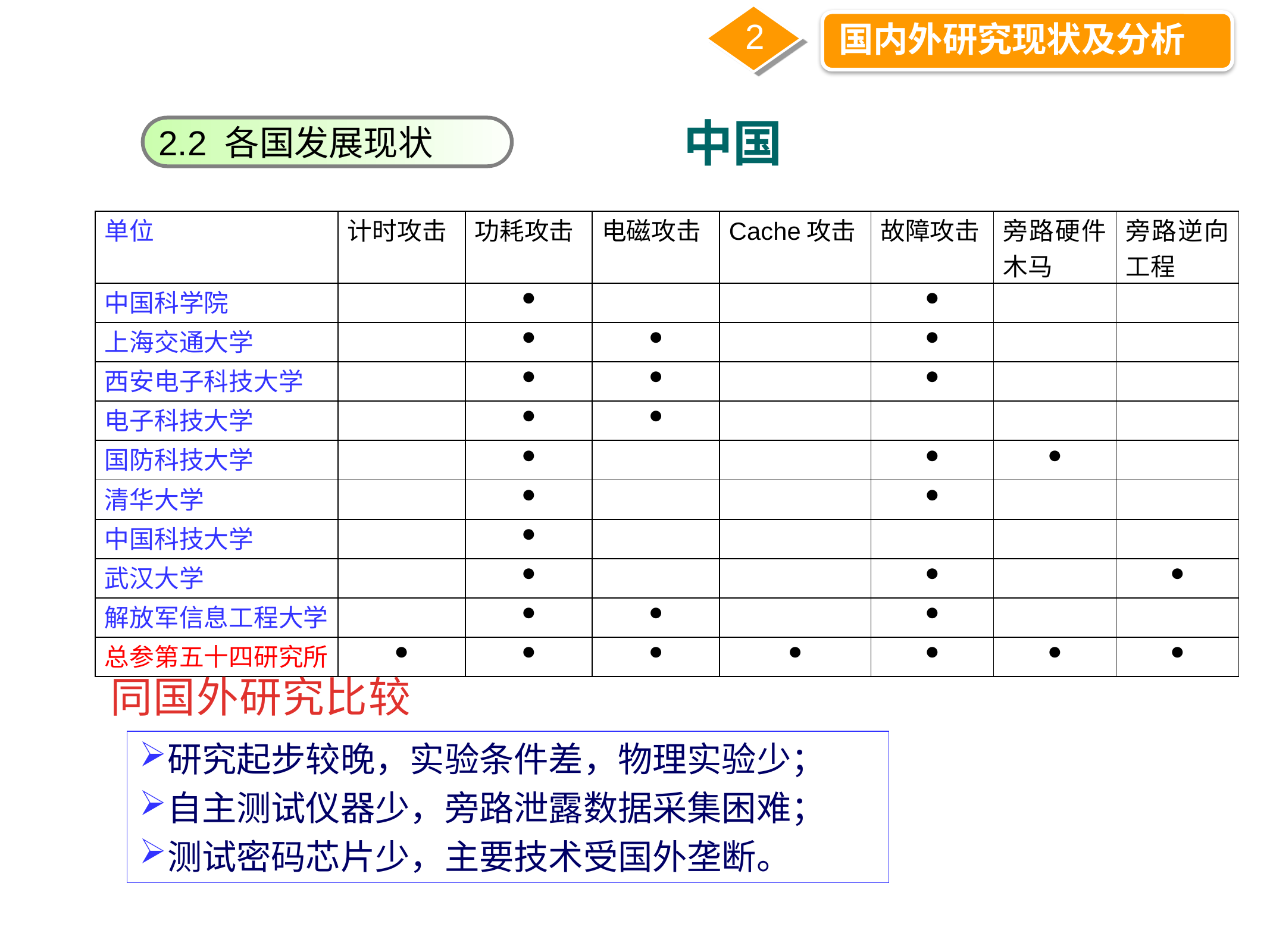

2

国内外研究现状及分析
中国
2.2 各国发展现状
| 单位 | 计时攻击 | 功耗攻击 | 电磁攻击 | Cache攻击 | 故障攻击 | 旁路硬件木马 | 旁路逆向工程 |
| --- | --- | --- | --- | --- | --- | --- | --- |
| 中国科学院 |  | ● |  |  | ● |  |  |
| 上海交通大学 |  | ● | ● |  | ● |  |  |
| 西安电子科技大学 |  | ● | ● |  | ● |  |  |
| 电子科技大学 |  | ● | ● |  |  |  |  |
| 国防科技大学 |  | ● |  |  | ● | ● |  |
| 清华大学 |  | ● |  |  | ● |  |  |
| 中国科技大学 |  | ● |  |  |  |  |  |
| 武汉大学 |  | ● |  |  | ● |  | ● |
| 解放军信息工程大学 |  | ● | ● |  | ● |  |  |
| 总参第五十四研究所 | ● | ● | ● | ● | ● | ● | ● |
同国外研究比较
研究起步较晚，实验条件差，物理实验少；
自主测试仪器少，旁路泄露数据采集困难；
测试密码芯片少，主要技术受国外垄断。